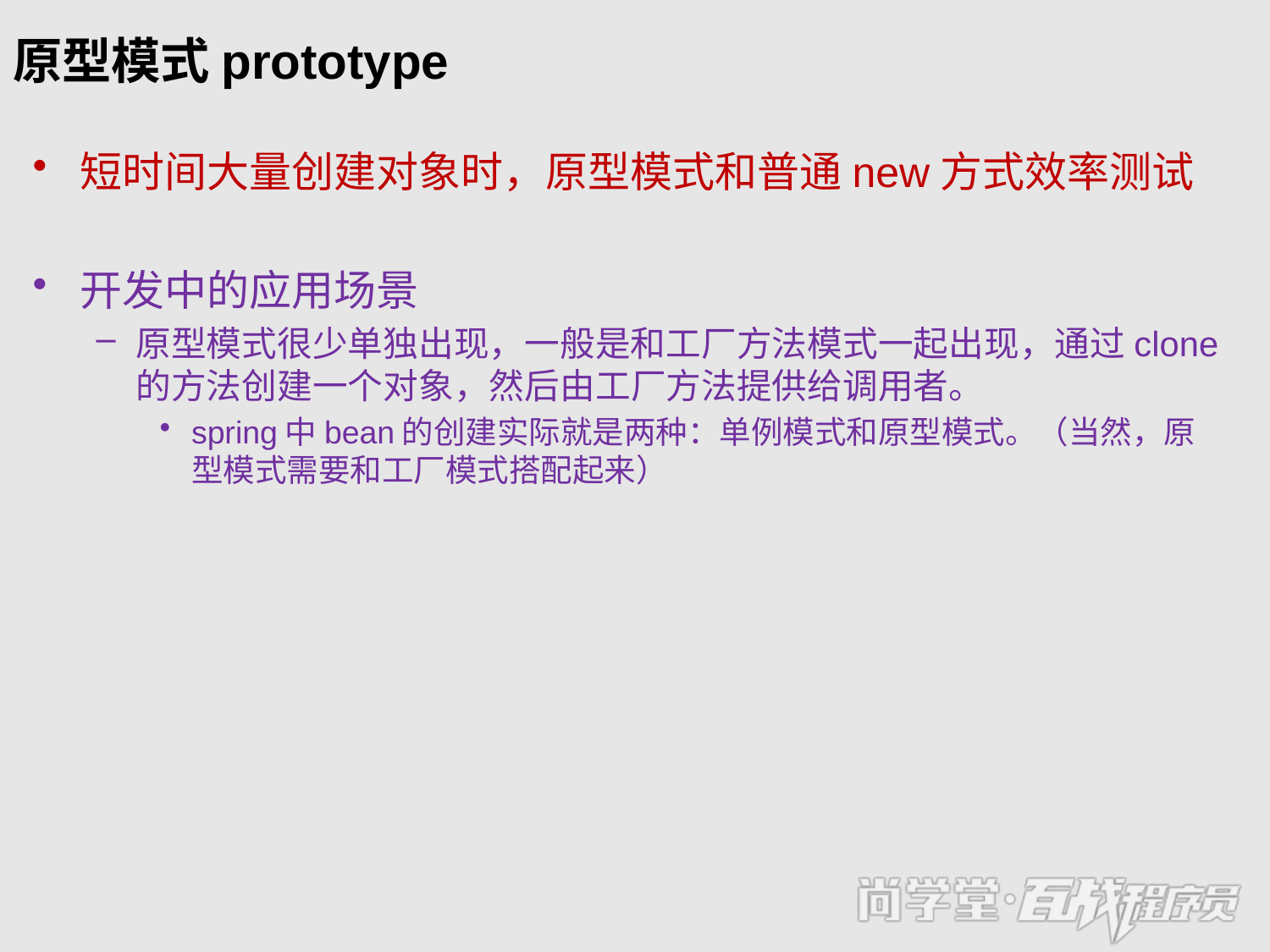

# 原型模式prototype
短时间大量创建对象时，原型模式和普通new方式效率测试

开发中的应用场景
原型模式很少单独出现，一般是和工厂方法模式一起出现，通过clone的方法创建一个对象，然后由工厂方法提供给调用者。
spring中bean的创建实际就是两种：单例模式和原型模式。（当然，原型模式需要和工厂模式搭配起来）